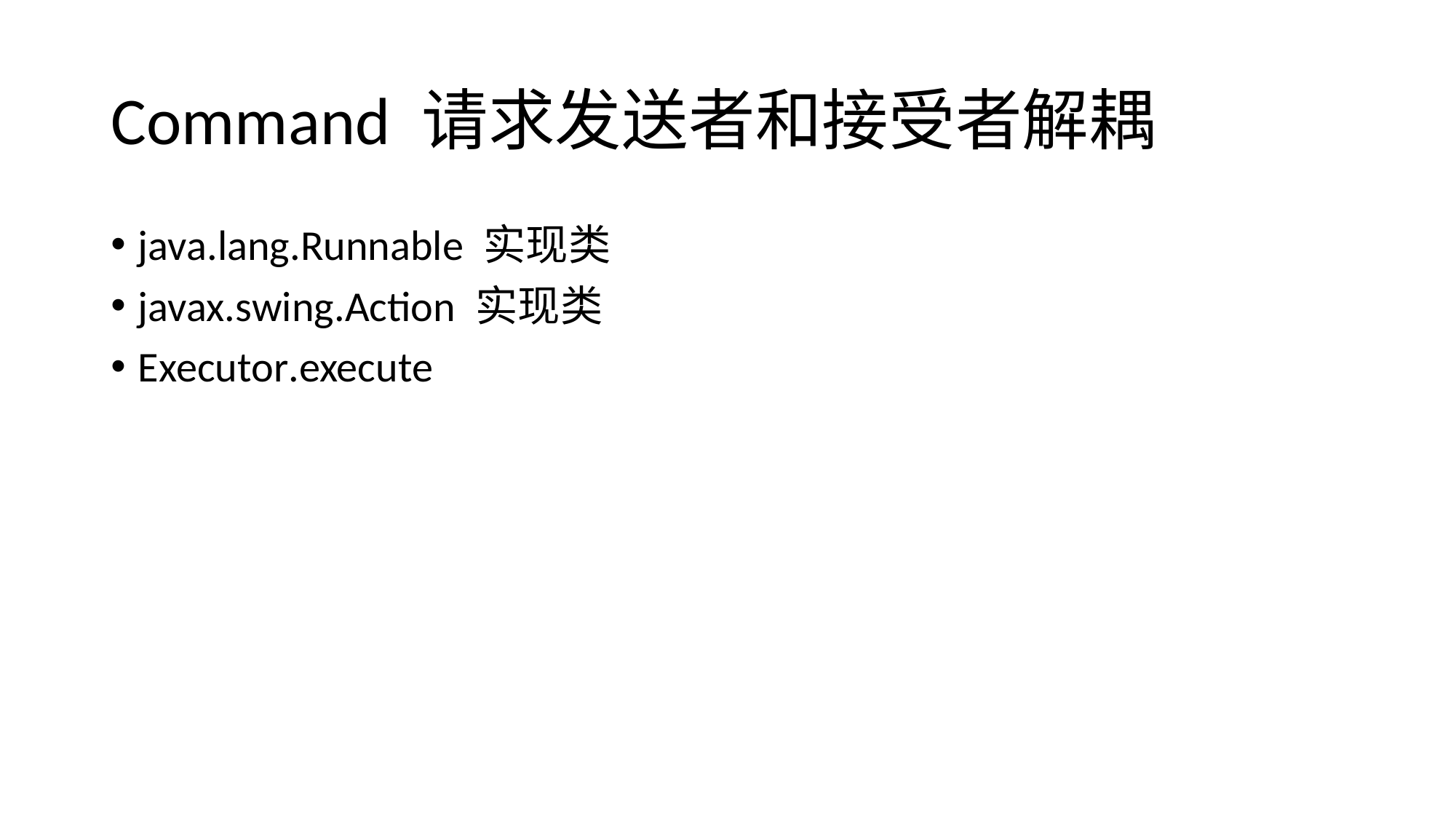

# Command 请求发送者和接受者解耦
java.lang.Runnable 实现类
javax.swing.Action 实现类
Executor.execute